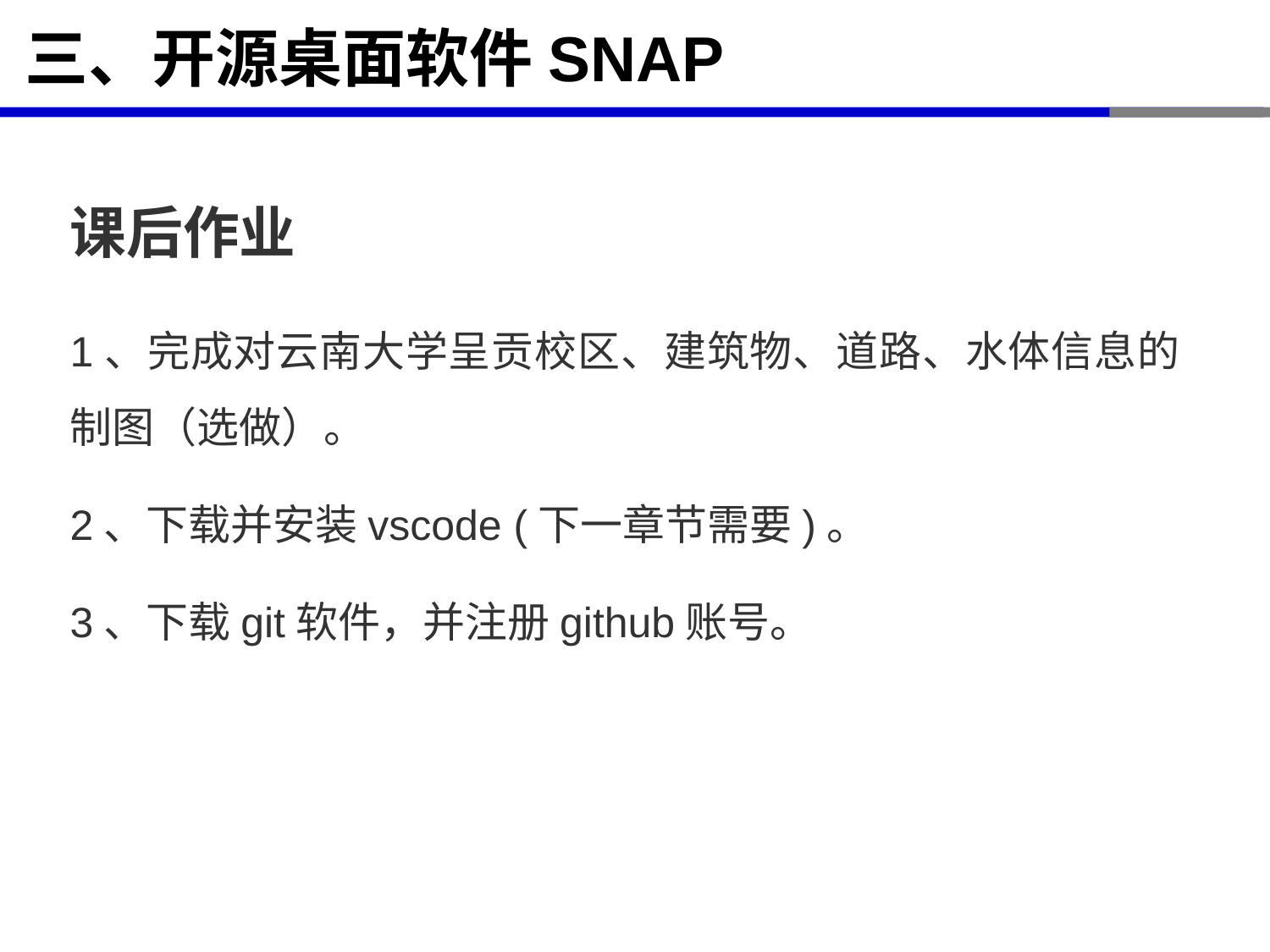

# 三、开源桌面软件SNAP
课后作业
1、完成对云南大学呈贡校区、建筑物、道路、水体信息的制图（选做）。
2、下载并安装vscode (下一章节需要)。
3、下载git软件，并注册github账号。